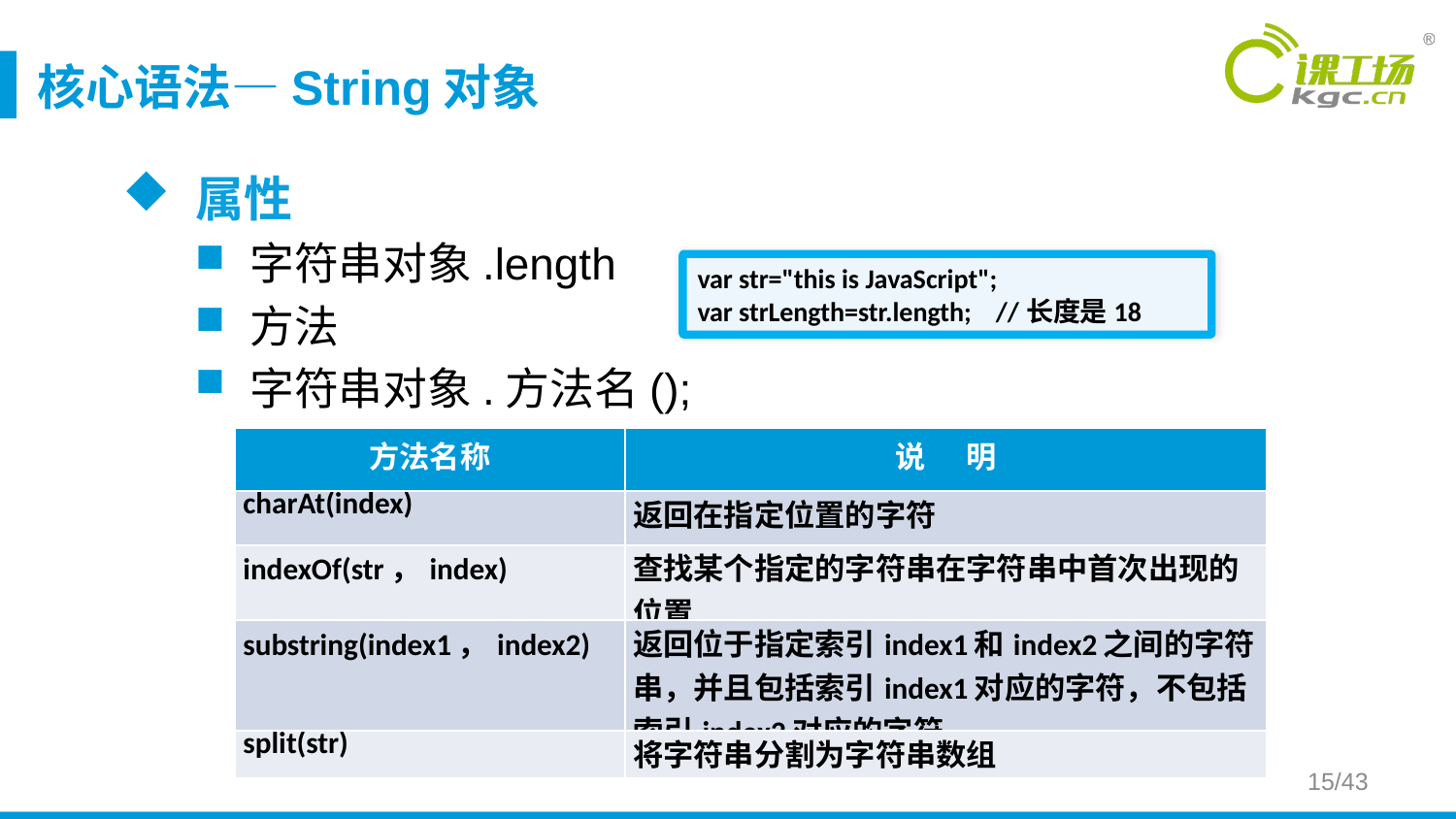

# 核心语法—String对象
属性
字符串对象.length
方法
字符串对象.方法名();
var str="this is JavaScript";
var strLength=str.length;    //长度是18
| 方法名称 | 说 明 |
| --- | --- |
| charAt(index) | 返回在指定位置的字符 |
| indexOf(str，index) | 查找某个指定的字符串在字符串中首次出现的位置 |
| substring(index1，index2) | 返回位于指定索引index1和index2之间的字符串，并且包括索引index1对应的字符，不包括索引index2对应的字符 |
| split(str) | 将字符串分割为字符串数组 |
15/43